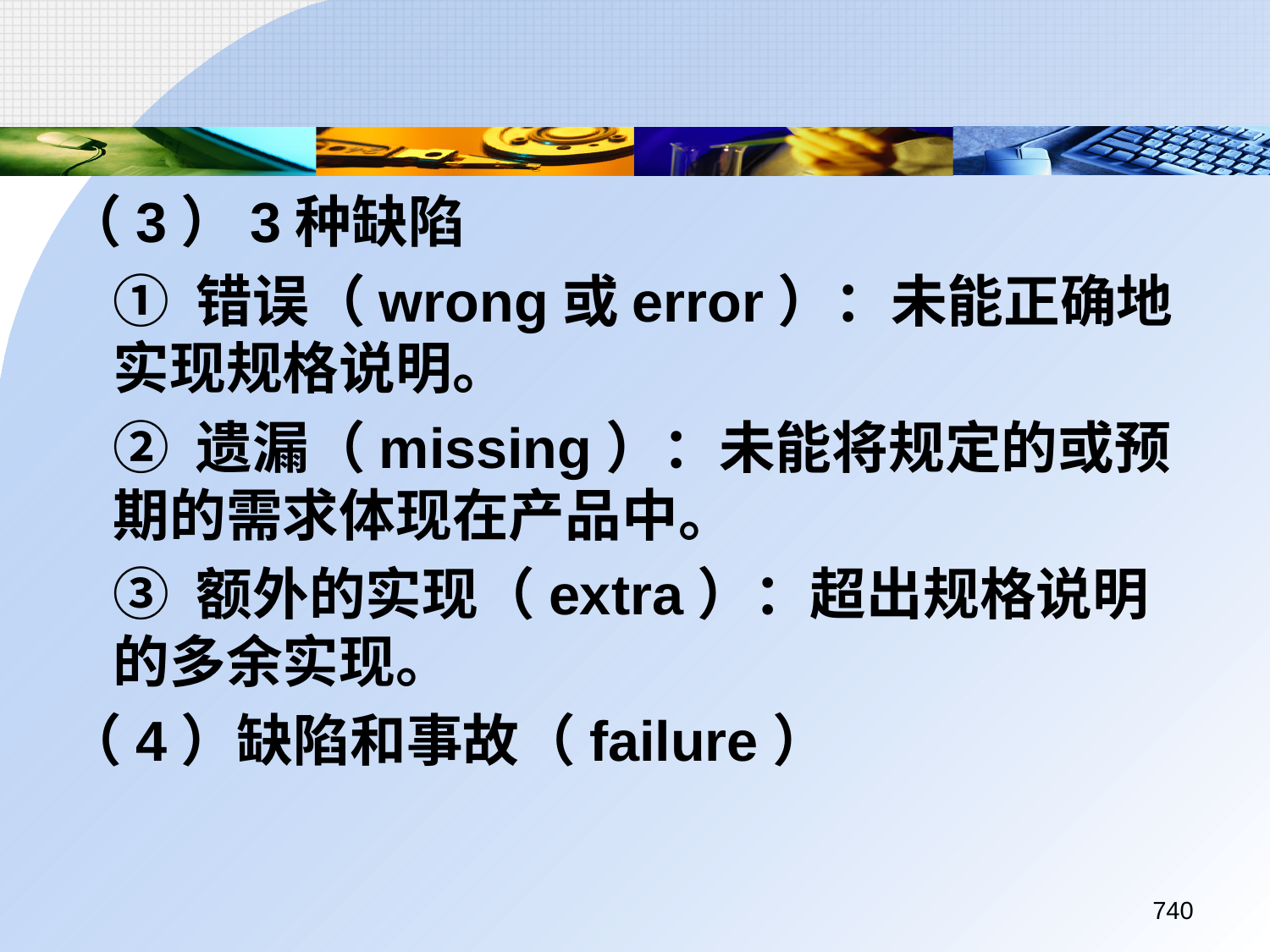

（3）3种缺陷
	① 错误（wrong或error）：未能正确地实现规格说明。
	② 遗漏（missing）：未能将规定的或预期的需求体现在产品中。
	③ 额外的实现（extra）：超出规格说明的多余实现。
（4）缺陷和事故（failure）

740